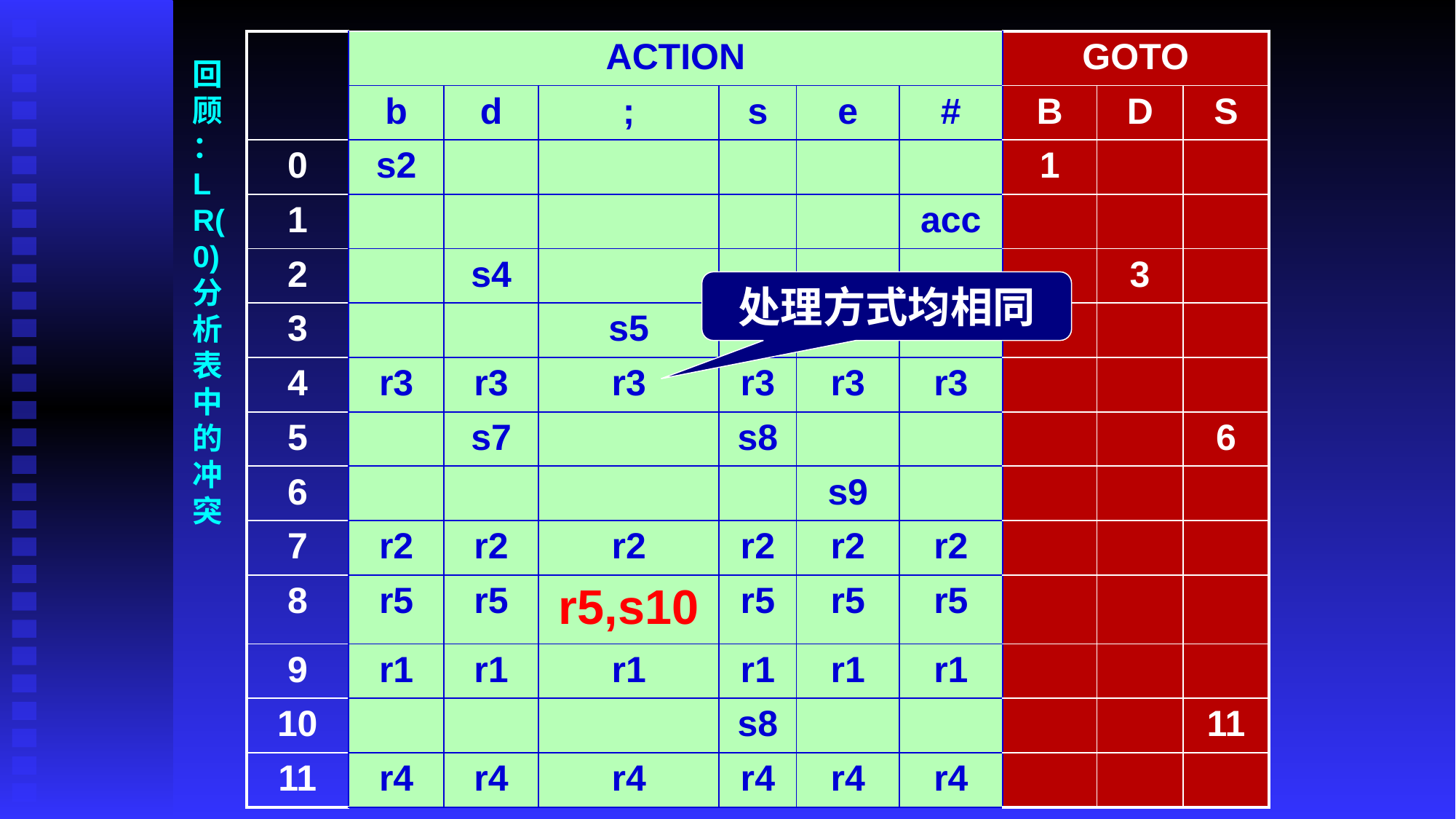

|  | ACTION |  |  |  |  |  | GOTO |  |  |
| --- | --- | --- | --- | --- | --- | --- | --- | --- | --- |
|  | b | d | ; | s | e | # | B | D | S |
| 0 | s2 |  |  |  |  |  | 1 |  |  |
| 1 |  |  |  |  |  | acc |  |  |  |
| 2 |  | s4 |  |  |  |  |  | 3 |  |
| 3 |  |  | s5 |  |  |  |  |  |  |
| 4 | r3 | r3 | r3 | r3 | r3 | r3 |  |  |  |
| 5 |  | s7 |  | s8 |  |  |  |  | 6 |
| 6 |  |  |  |  | s9 |  |  |  |  |
| 7 | r2 | r2 | r2 | r2 | r2 | r2 |  |  |  |
| 8 | r5 | r5 | r5,s10 | r5 | r5 | r5 |  |  |  |
| 9 | r1 | r1 | r1 | r1 | r1 | r1 |  |  |  |
| 10 |  |  |  | s8 |  |  |  |  | 11 |
| 11 | r4 | r4 | r4 | r4 | r4 | r4 |  |  |  |
# 回顾：LR(0) 分析表中的冲突
处理方式均相同
西北工业大学    林奕
131